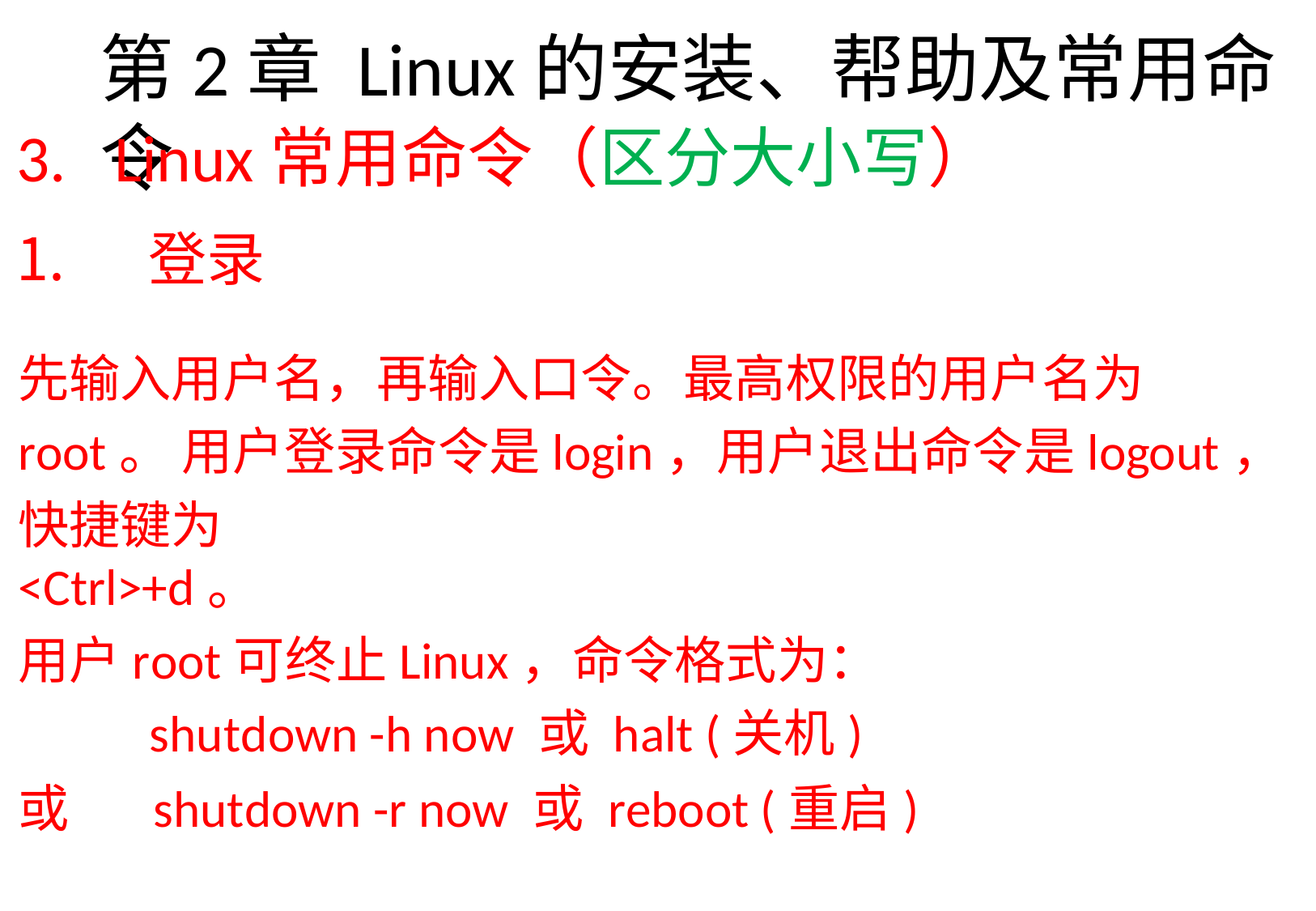

# 第2章Linux的安装、帮助及常用命令
Linux常用命令（区分大小写）
登录
先输入用户名，再输入口令。最高权限的用户名为root。 用户登录命令是login，用户退出命令是logout，快捷键为
<Ctrl>+d。
用户root可终止Linux，命令格式为：
shutdown -h now 或halt (关机)
或	shutdown -r now 或 reboot (重启)